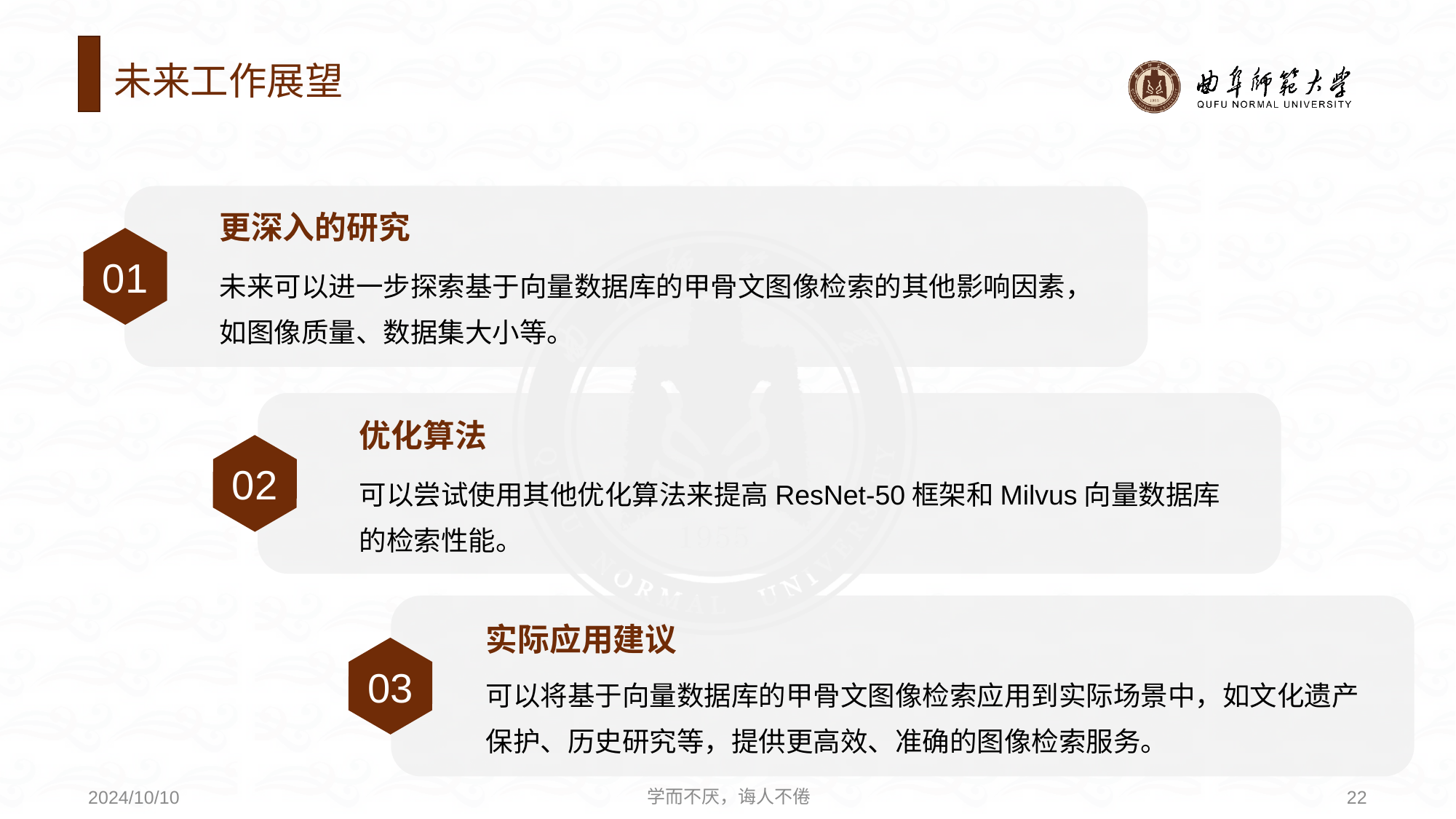

# 未来工作展望

更深入的研究

01
未来可以进一步探索基于向量数据库的甲骨文图像检索的其他影响因素，如图像质量、数据集大小等。

优化算法

02
可以尝试使用其他优化算法来提高ResNet-50框架和Milvus向量数据库的检索性能。

实际应用建议

03
可以将基于向量数据库的甲骨文图像检索应用到实际场景中，如文化遗产保护、历史研究等，提供更高效、准确的图像检索服务。
学而不厌，诲人不倦
22
2024/10/10